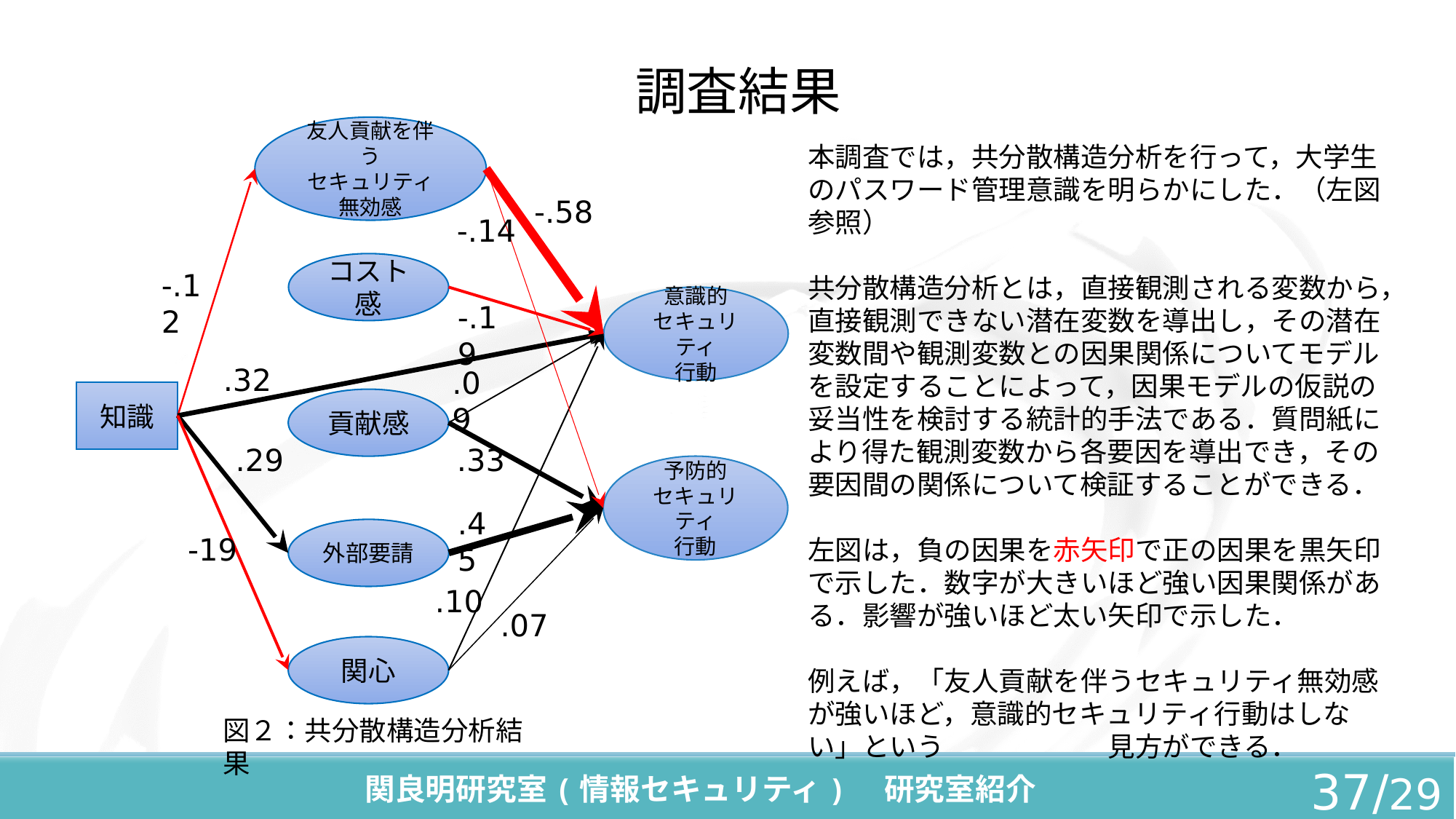

# 調査結果
友人貢献を伴う
セキュリティ
無効感
-.58
-.14
コスト感
-.12
意識的
セキュリティ
行動
-.19
.32
.09
知識
貢献感
.33
.29
予防的
セキュリティ
行動
.45
外部要請
-19
.10
.07
関心
本調査では，共分散構造分析を行って，大学生のパスワード管理意識を明らかにした．（左図参照）

共分散構造分析とは，直接観測される変数から，直接観測できない潜在変数を導出し，その潜在変数間や観測変数との因果関係についてモデルを設定することによって，因果モデルの仮説の妥当性を検討する統計的手法である．質問紙により得た観測変数から各要因を導出でき，その要因間の関係について検証することができる．

左図は，負の因果を赤矢印で正の因果を黒矢印で示した．数字が大きいほど強い因果関係がある．影響が強いほど太い矢印で示した．

例えば，「友人貢献を伴うセキュリティ無効感が強いほど，意識的セキュリティ行動はしない」という　　　　　　見方ができる．

図２：共分散構造分析結果